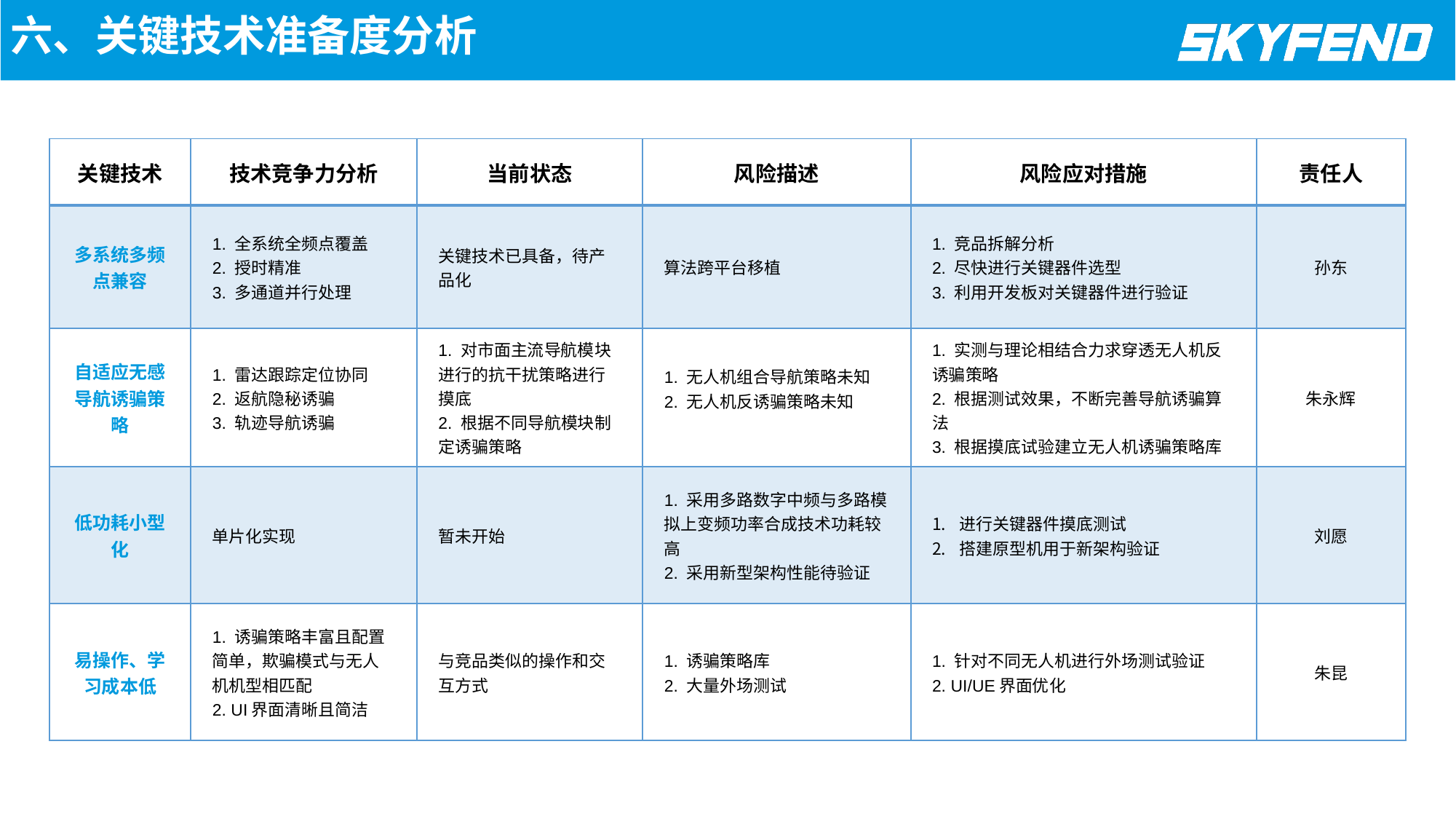

六、关键技术准备度分析
| 关键技术 | 技术竞争力分析 | 当前状态 | 风险描述 | 风险应对措施 | 责任人 |
| --- | --- | --- | --- | --- | --- |
| 多系统多频点兼容 | 1. 全系统全频点覆盖 2. 授时精准 3. 多通道并行处理 | 关键技术已具备，待产品化 | 算法跨平台移植 | 1. 竞品拆解分析 2. 尽快进行关键器件选型 3. 利用开发板对关键器件进行验证 | 孙东 |
| 自适应无感导航诱骗策略 | 1. 雷达跟踪定位协同 2. 返航隐秘诱骗 3. 轨迹导航诱骗 | 1. 对市面主流导航模块进行的抗干扰策略进行摸底 2. 根据不同导航模块制定诱骗策略 | 1. 无人机组合导航策略未知 2. 无人机反诱骗策略未知 | 1. 实测与理论相结合力求穿透无人机反诱骗策略 2. 根据测试效果，不断完善导航诱骗算法 3. 根据摸底试验建立无人机诱骗策略库 | 朱永辉 |
| 低功耗小型化 | 单片化实现 | 暂未开始 | 1. 采用多路数字中频与多路模拟上变频功率合成技术功耗较高 2. 采用新型架构性能待验证 | 进行关键器件摸底测试 搭建原型机用于新架构验证 | 刘愿 |
| 易操作、学习成本低 | 1. 诱骗策略丰富且配置简单，欺骗模式与无人机机型相匹配 2. UI界面清晰且简洁 | 与竞品类似的操作和交互方式 | 1. 诱骗策略库 2. 大量外场测试 | 1. 针对不同无人机进行外场测试验证 2. UI/UE界面优化 | 朱昆 |